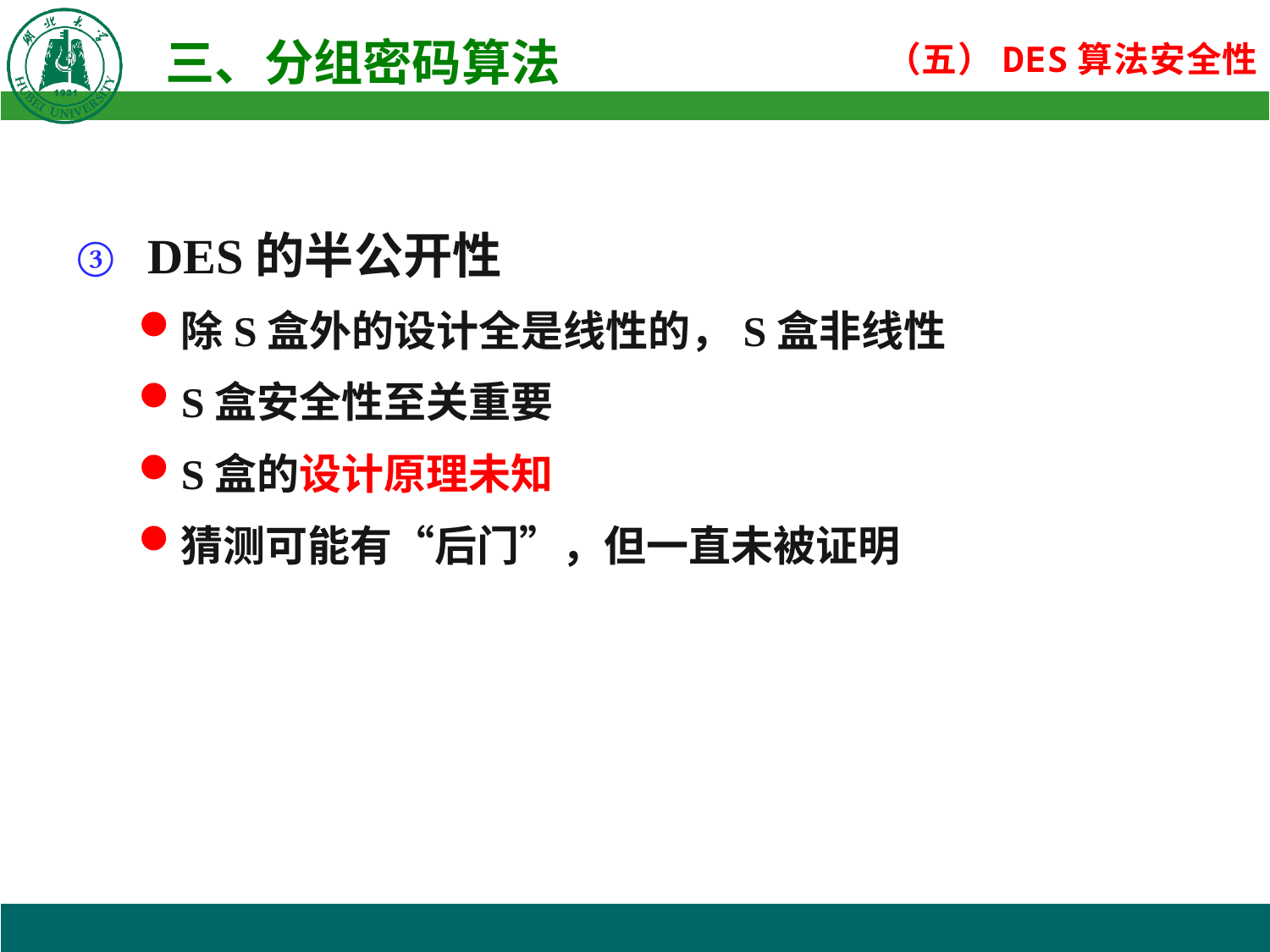

DES的半公开性
除S盒外的设计全是线性的，S盒非线性
S盒安全性至关重要
S盒的设计原理未知
猜测可能有“后门”，但一直未被证明